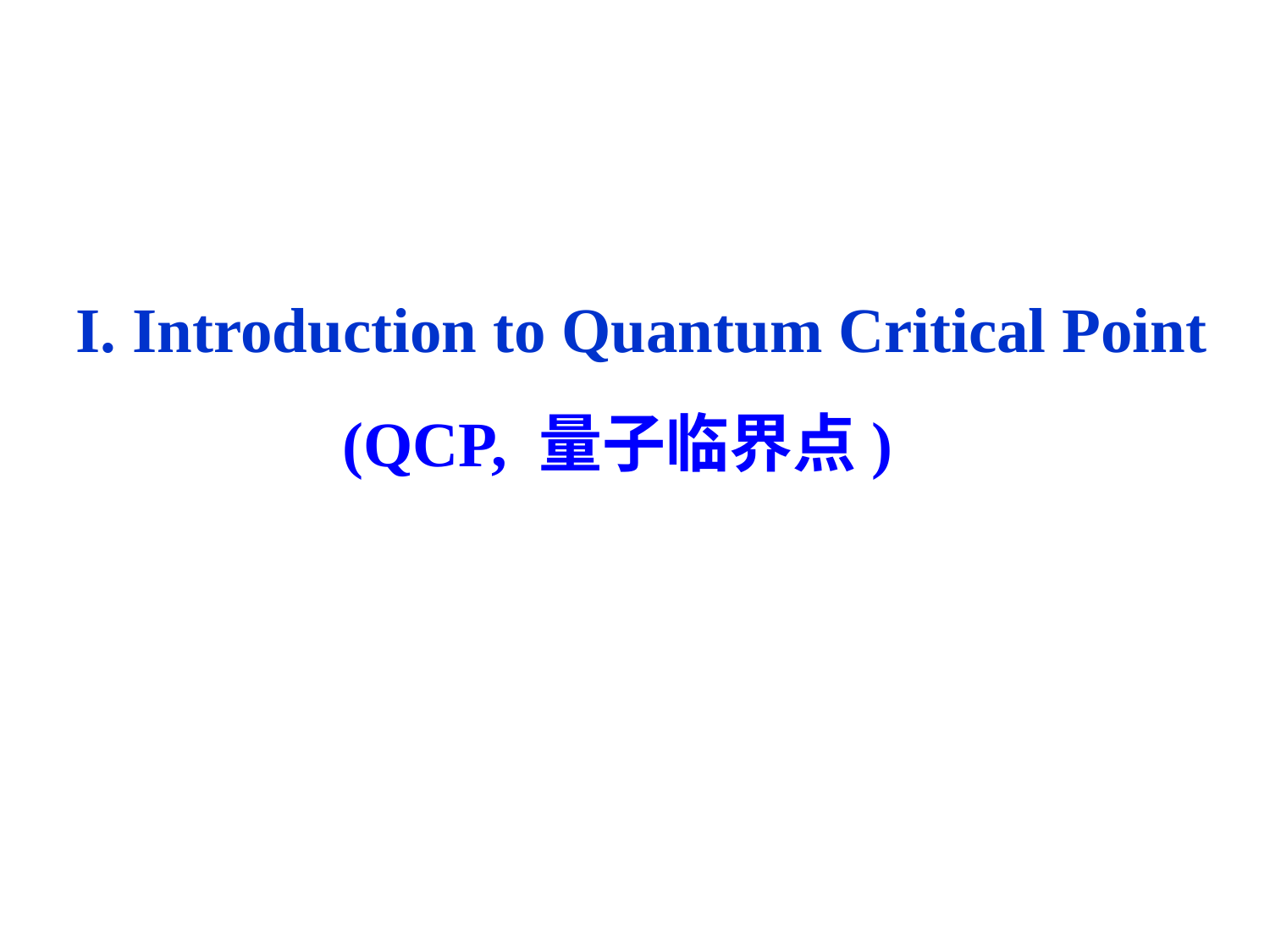

I. Introduction to Quantum Critical Point
(QCP, 量子临界点)